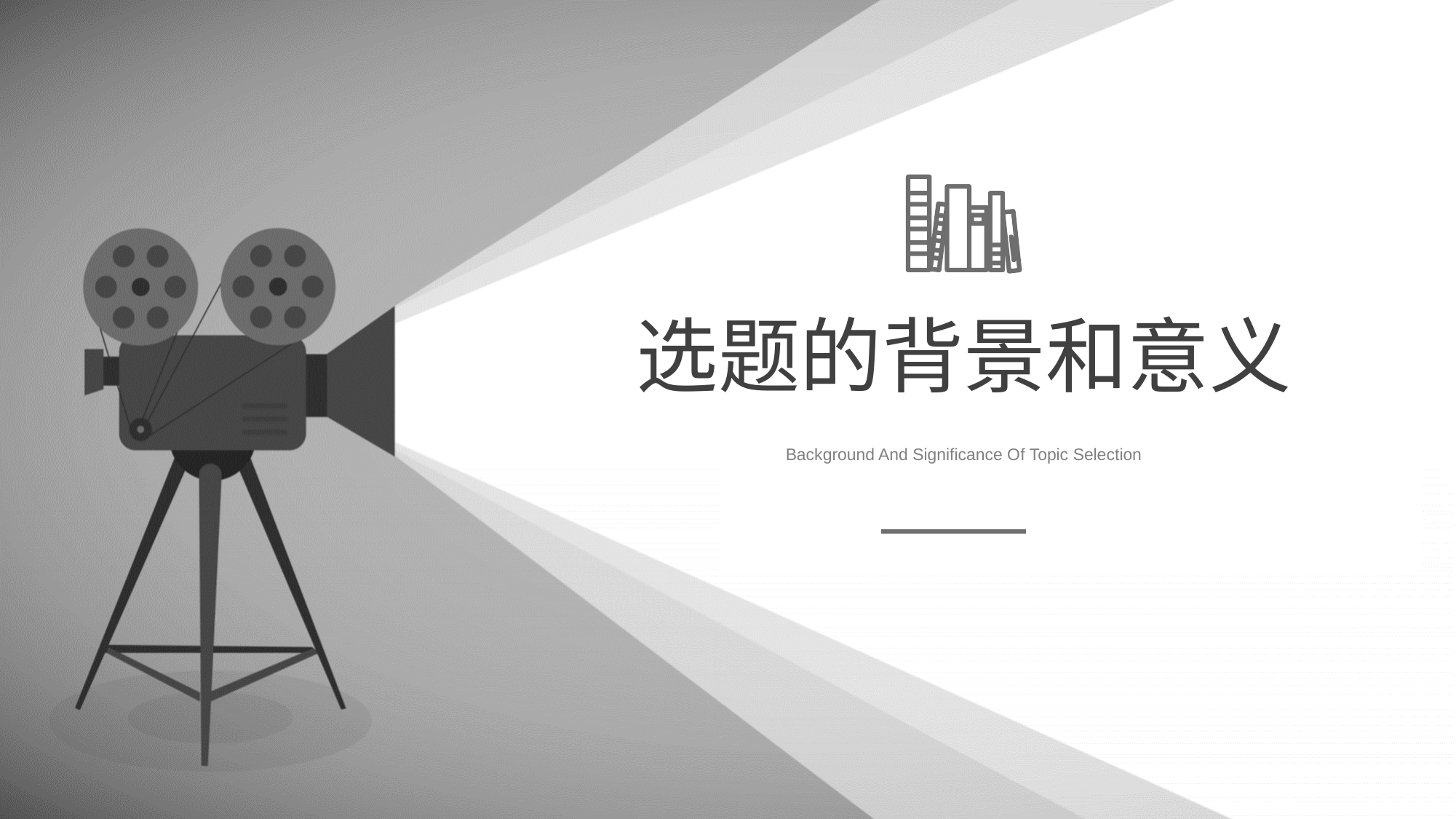

选题的背景和意义
Background And Significance Of Topic Selection